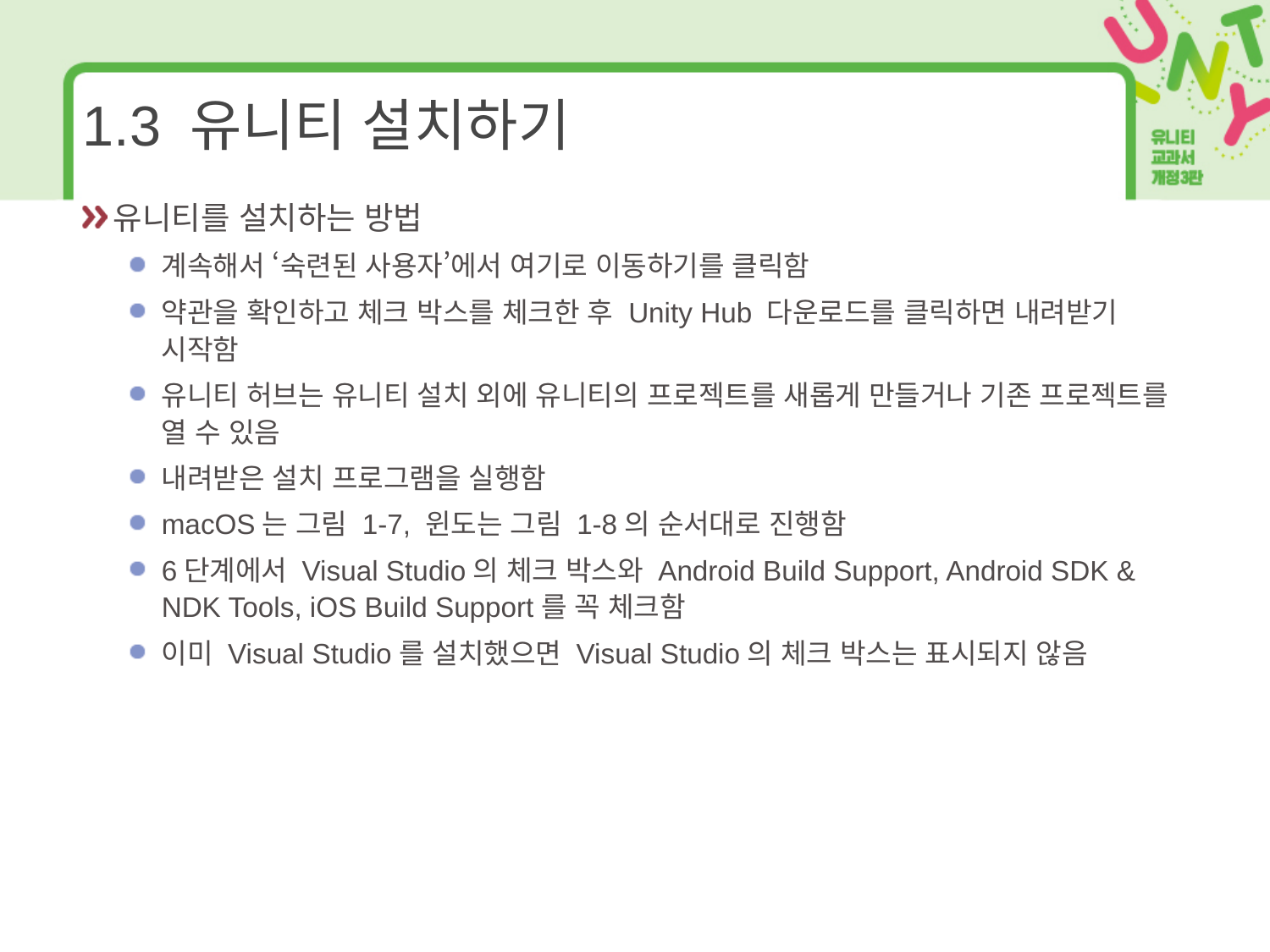

# 1.3 유니티 설치하기
유니티를 설치하는 방법
계속해서 ‘숙련된 사용자’에서 여기로 이동하기를 클릭함
약관을 확인하고 체크 박스를 체크한 후 Unity Hub 다운로드를 클릭하면 내려받기 시작함
유니티 허브는 유니티 설치 외에 유니티의 프로젝트를 새롭게 만들거나 기존 프로젝트를 열 수 있음
내려받은 설치 프로그램을 실행함
macOS는 그림 1-7, 윈도는 그림 1-8의 순서대로 진행함
6단계에서 Visual Studio의 체크 박스와 Android Build Support, Android SDK & NDK Tools, iOS Build Support를 꼭 체크함
이미 Visual Studio를 설치했으면 Visual Studio의 체크 박스는 표시되지 않음